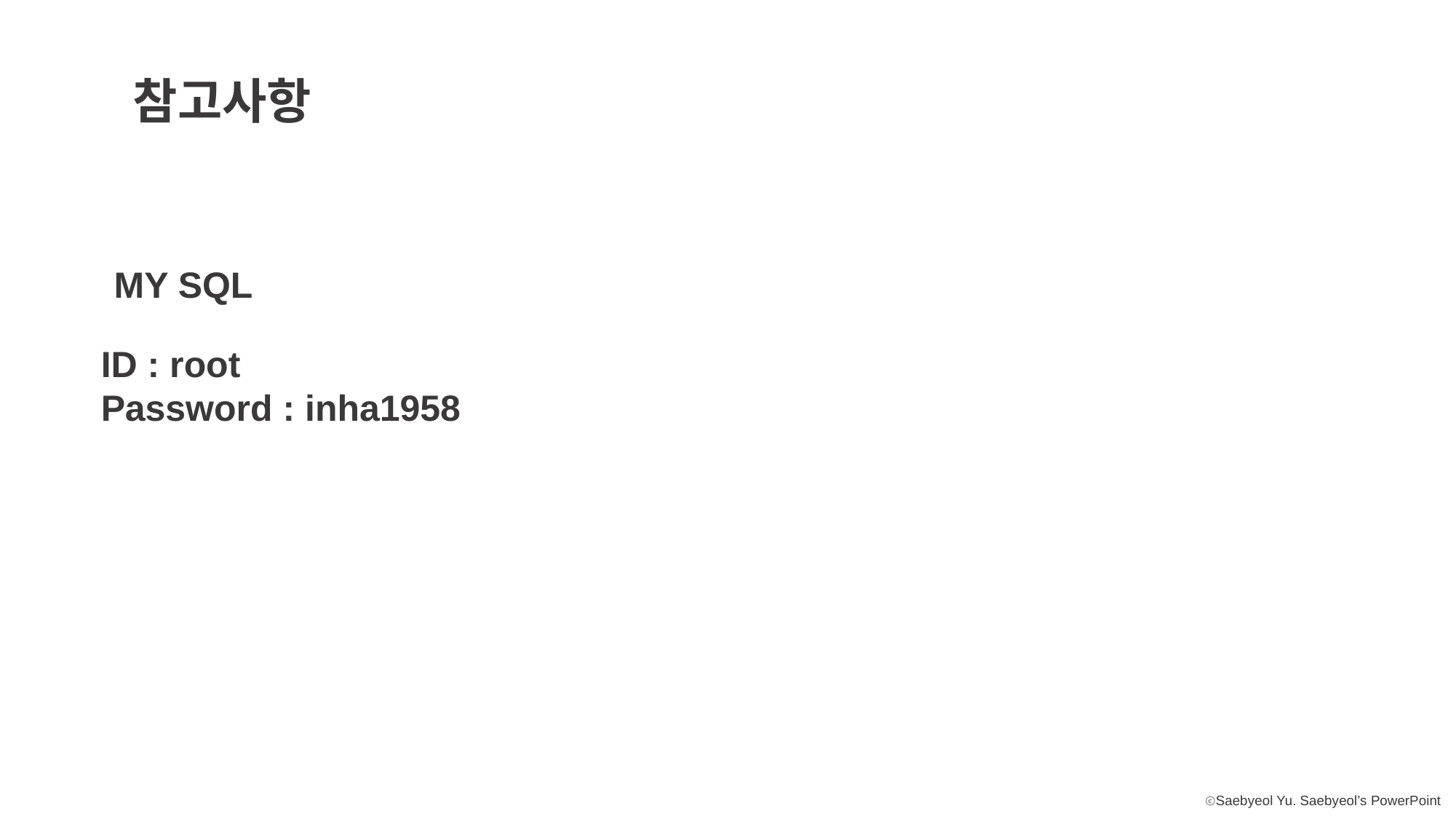

참고사항
MY SQL
ID : root
Password : inha1958